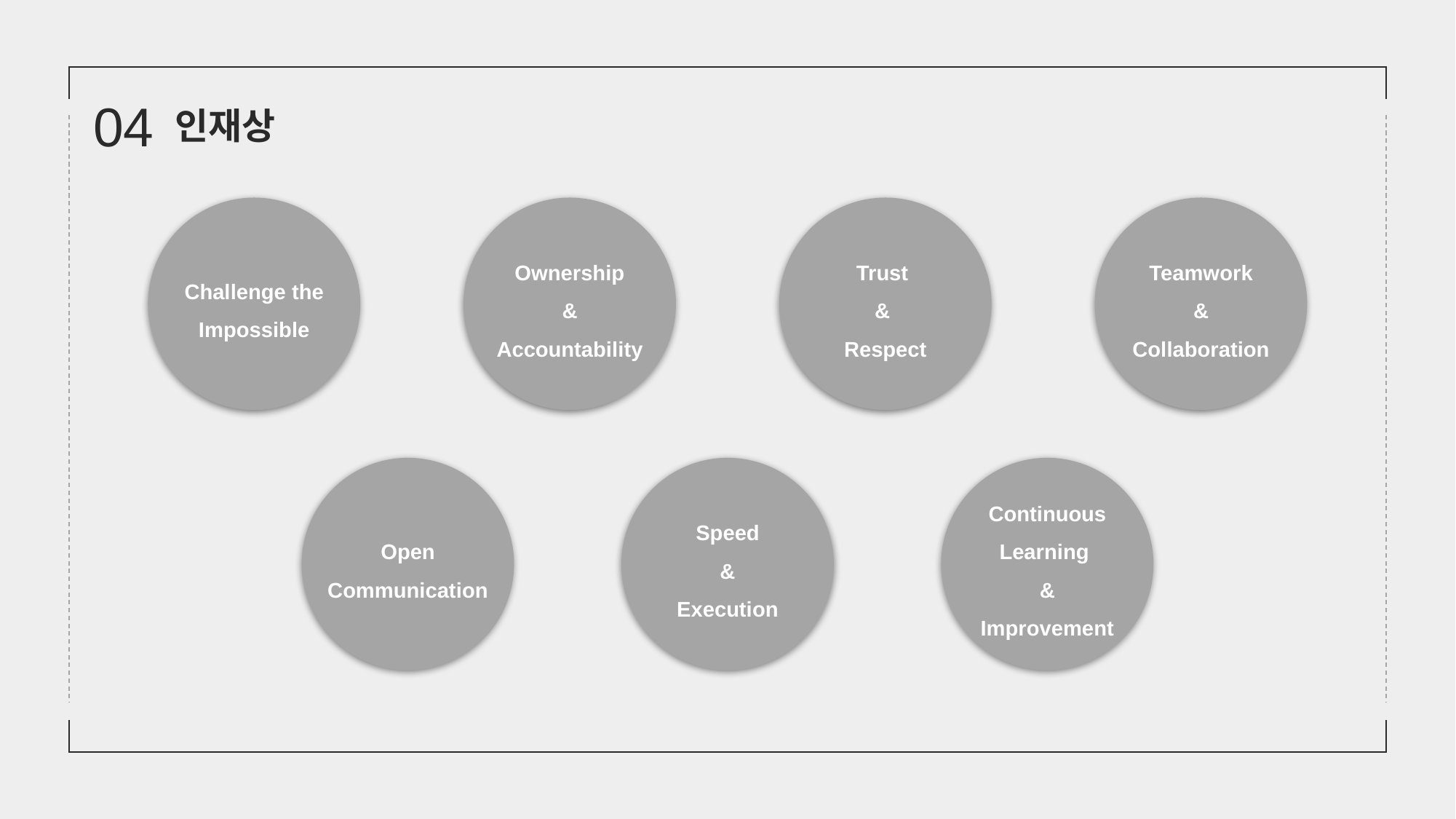

04
인재상

Challenge the Impossible

Ownership
&
Accountability

Trust
&
Respect

Teamwork
&
Collaboration

Open
Communication

Speed
&
Execution

Continuous Learning
&
Improvement